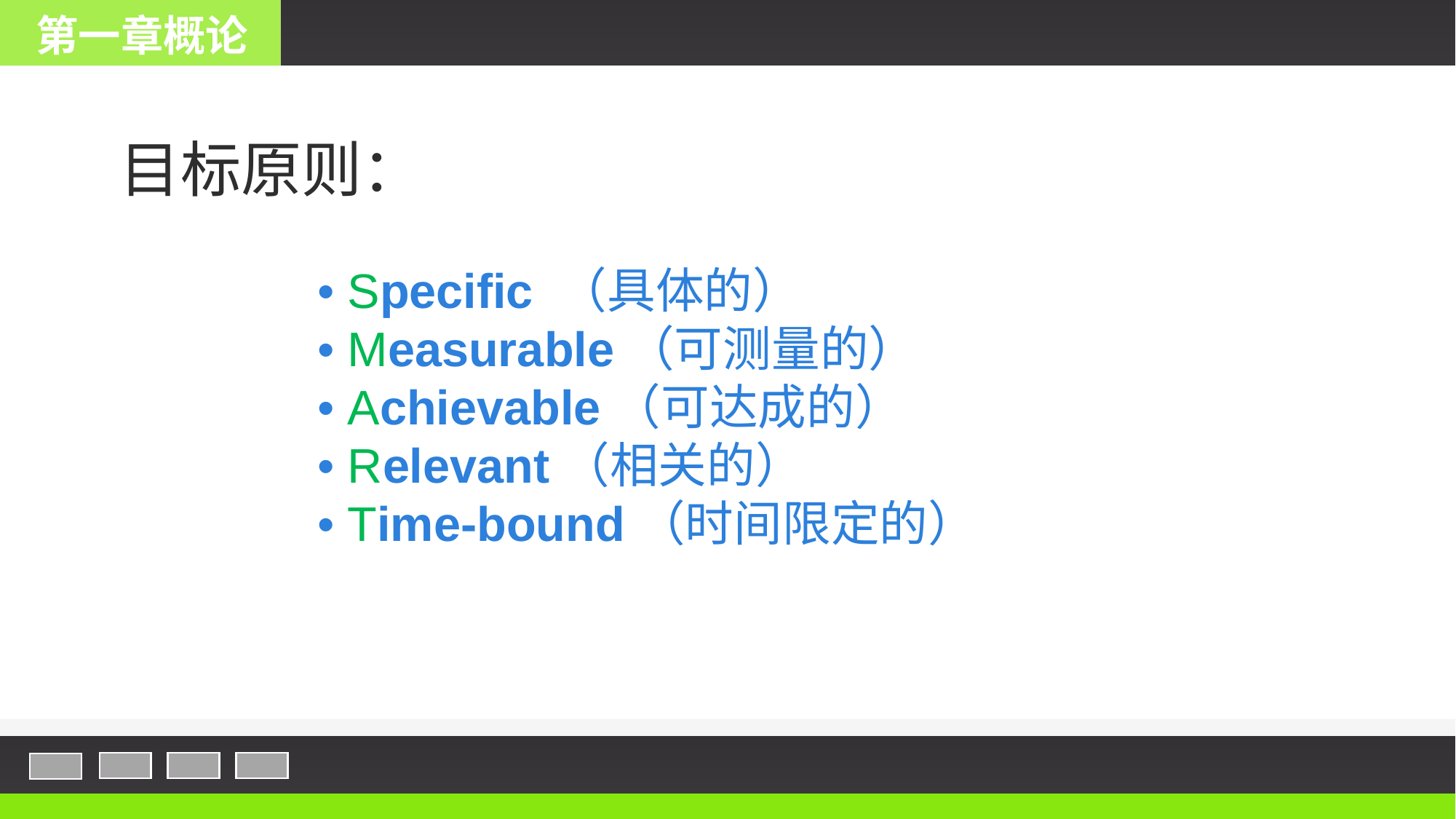

第一章概论
目标原则：
• Specific （具体的）
• Measurable（可测量的）
• Achievable（可达成的）
• Relevant（相关的）
• Time-bound（时间限定的）